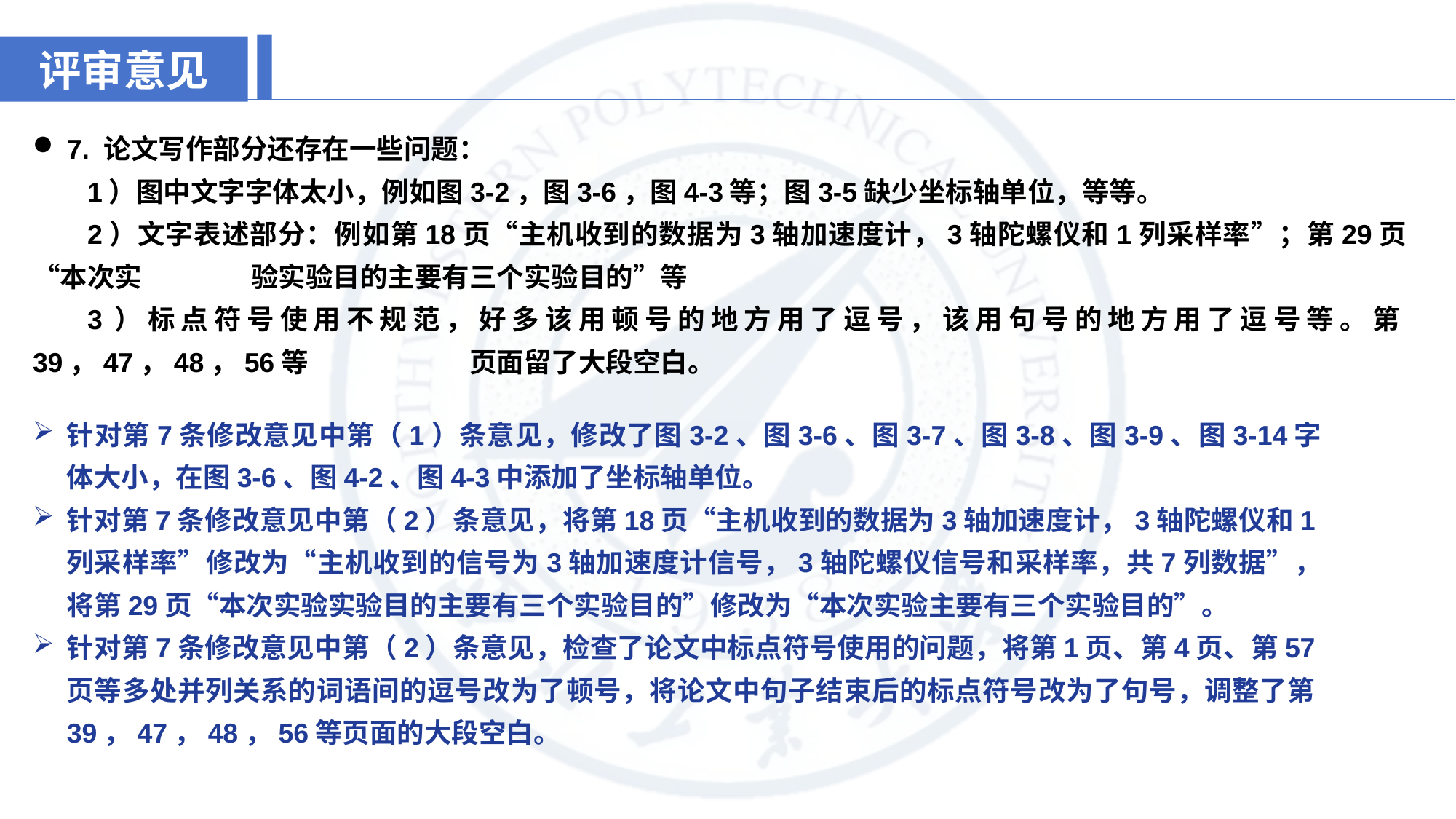

评审意见
7. 论文写作部分还存在一些问题：
1）图中文字字体太小，例如图3-2，图3-6，图4-3等；图3-5缺少坐标轴单位，等等。
2）文字表述部分：例如第18页“主机收到的数据为3轴加速度计，3轴陀螺仪和1列采样率”；第29页“本次实	验实验目的主要有三个实验目的”等
3）标点符号使用不规范，好多该用顿号的地方用了逗号，该用句号的地方用了逗号等。第39，47，48，56等		页面留了大段空白。
针对第7条修改意见中第（1）条意见，修改了图3-2、图3-6、图3-7、图3-8、图3-9、图3-14字体大小，在图3-6、图4-2、图4-3中添加了坐标轴单位。
针对第7条修改意见中第（2）条意见，将第18页“主机收到的数据为3轴加速度计，3轴陀螺仪和1列采样率”修改为“主机收到的信号为3轴加速度计信号，3轴陀螺仪信号和采样率，共7列数据”，将第29页“本次实验实验目的主要有三个实验目的”修改为“本次实验主要有三个实验目的”。
针对第7条修改意见中第（2）条意见，检查了论文中标点符号使用的问题，将第1页、第4页、第57页等多处并列关系的词语间的逗号改为了顿号，将论文中句子结束后的标点符号改为了句号，调整了第39，47，48，56等页面的大段空白。